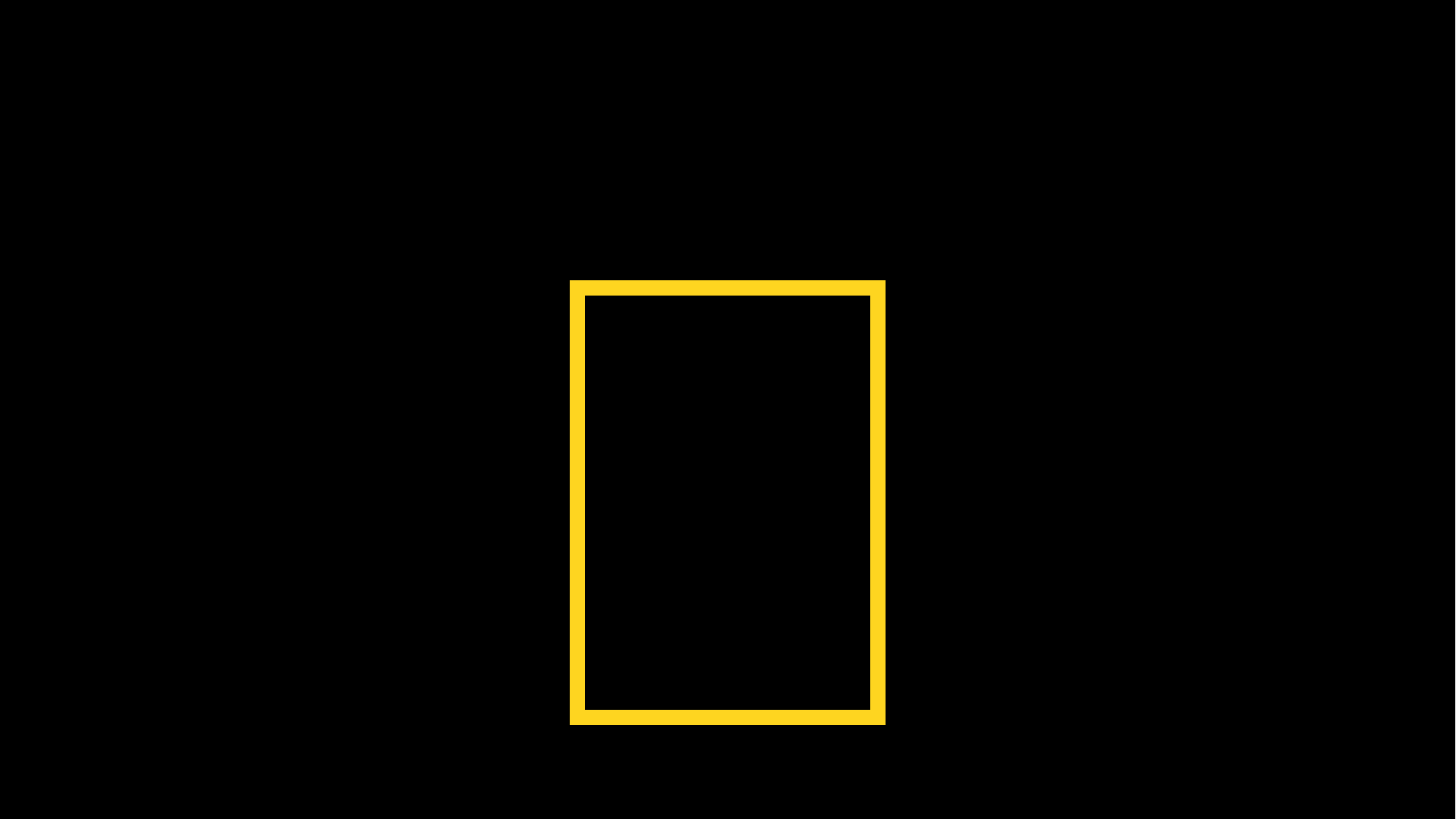

03
Responsive web
National  Geographic 반응형 웹사이트